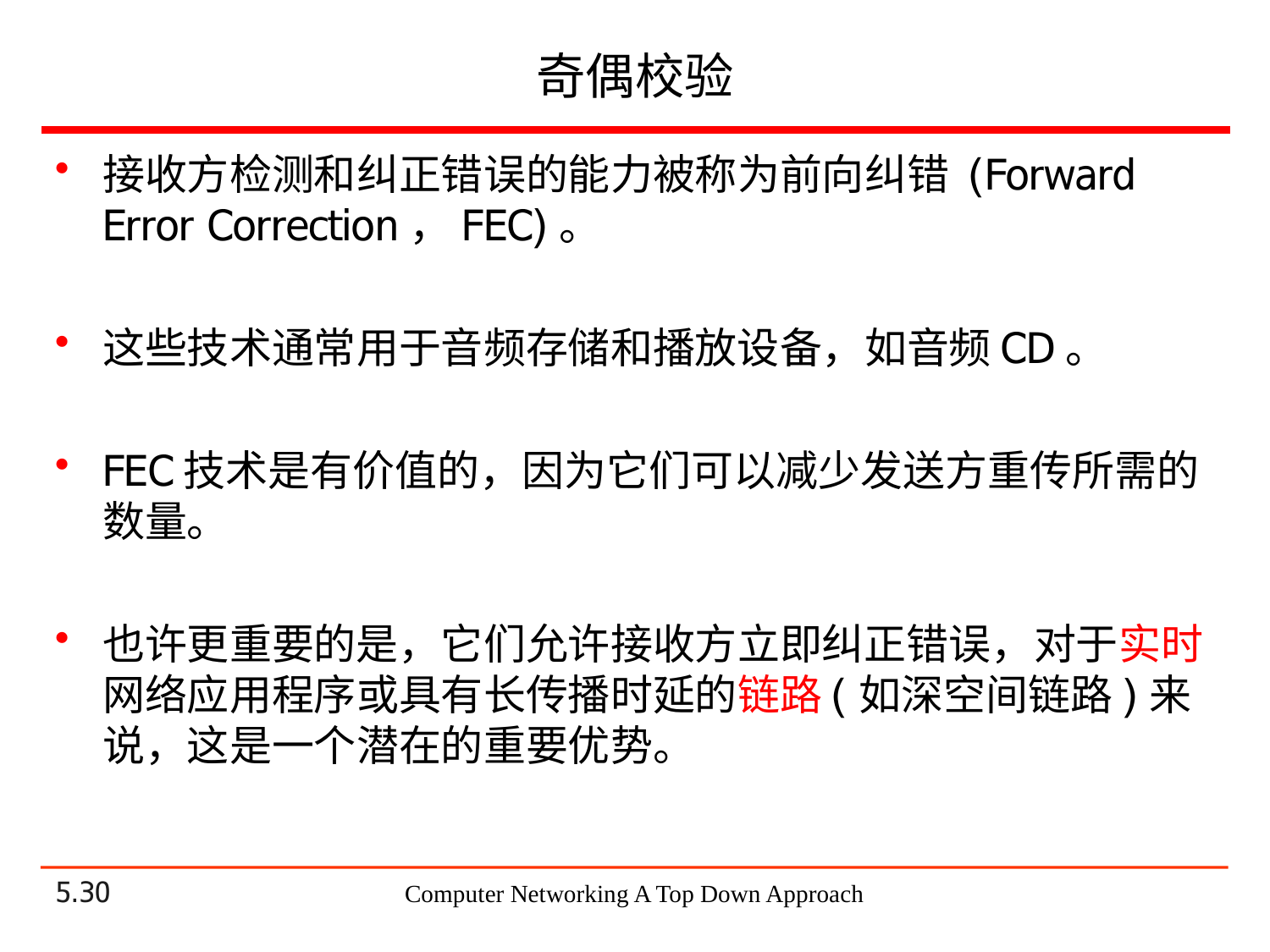

# 奇偶校验
接收方检测和纠正错误的能力被称为前向纠错 (Forward Error Correction，FEC)。

这些技术通常用于音频存储和播放设备，如音频CD。

FEC技术是有价值的，因为它们可以减少发送方重传所需的数量。

也许更重要的是，它们允许接收方立即纠正错误，对于实时网络应用程序或具有长传播时延的链路(如深空间链路)来说，这是一个潜在的重要优势。